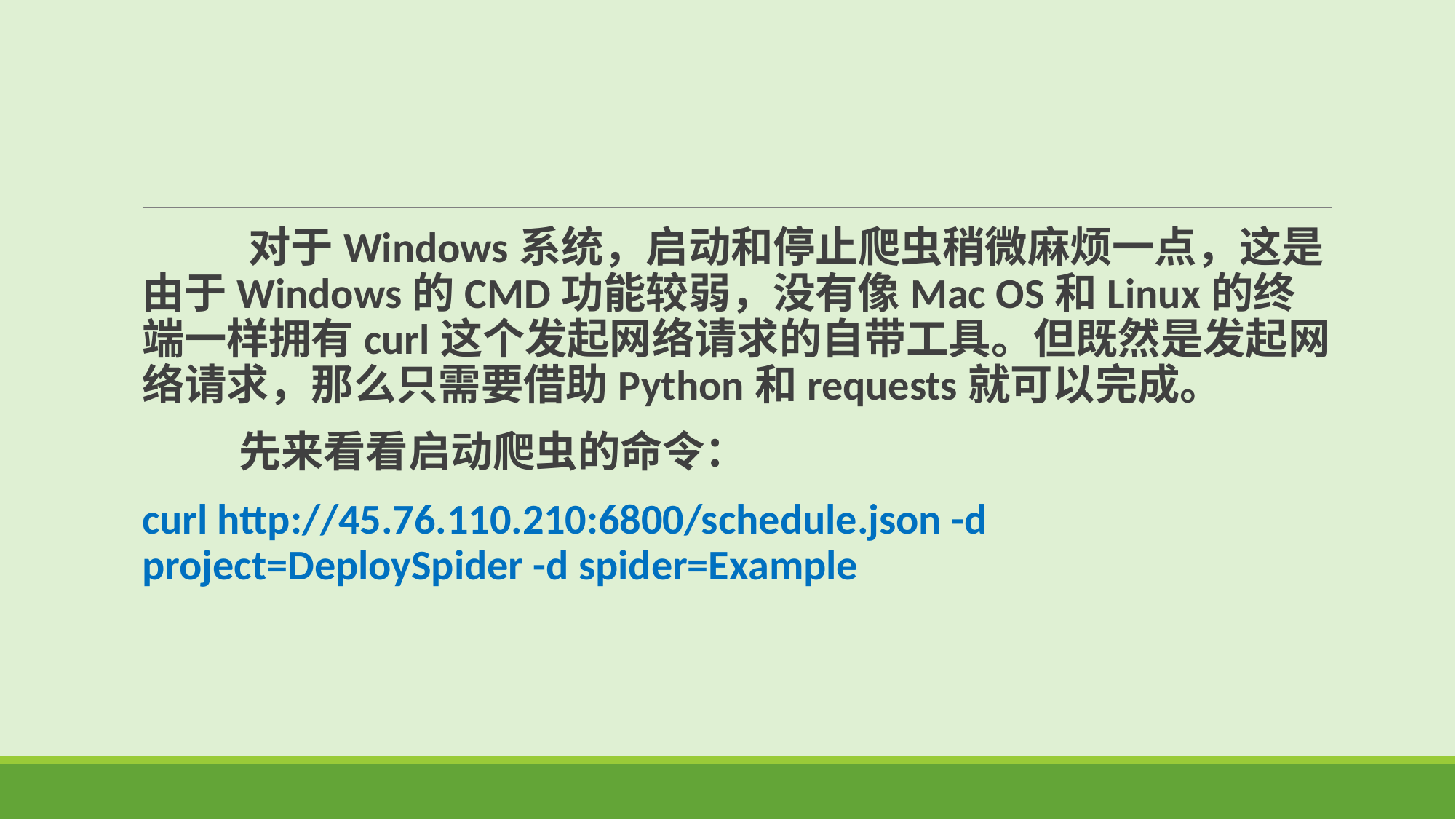

对于Windows系统，启动和停止爬虫稍微麻烦一点，这是由于Windows的CMD功能较弱，没有像Mac OS和Linux的终端一样拥有curl这个发起网络请求的自带工具。但既然是发起网络请求，那么只需要借助Python和requests就可以完成。
         先来看看启动爬虫的命令：
curl http://45.76.110.210:6800/schedule.json -d project=DeploySpider -d spider=Example